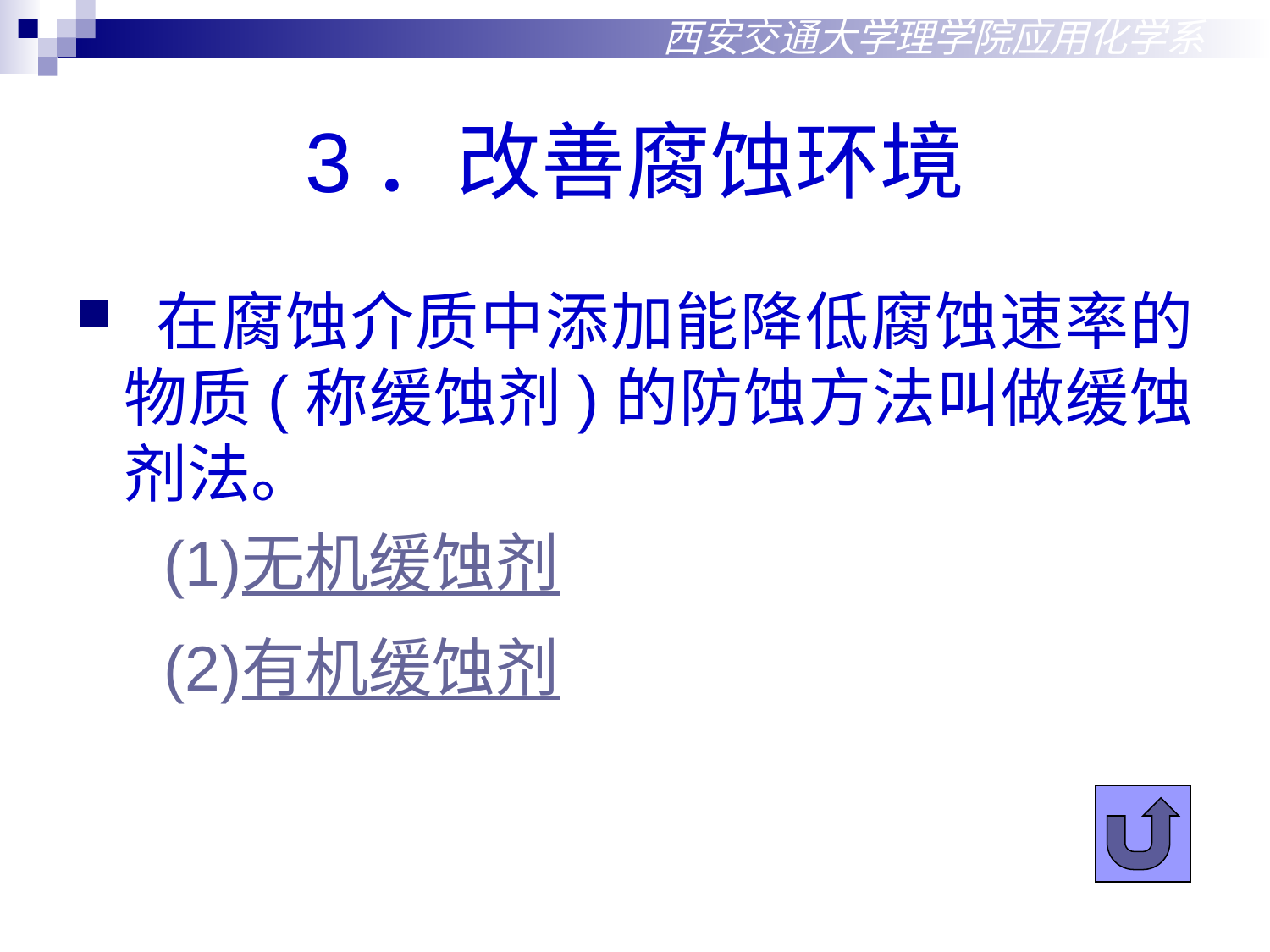

3．改善腐蚀环境
 在腐蚀介质中添加能降低腐蚀速率的物质(称缓蚀剂)的防蚀方法叫做缓蚀剂法。
     (1)无机缓蚀剂
     (2)有机缓蚀剂

西安交通大学理学院应用化学系